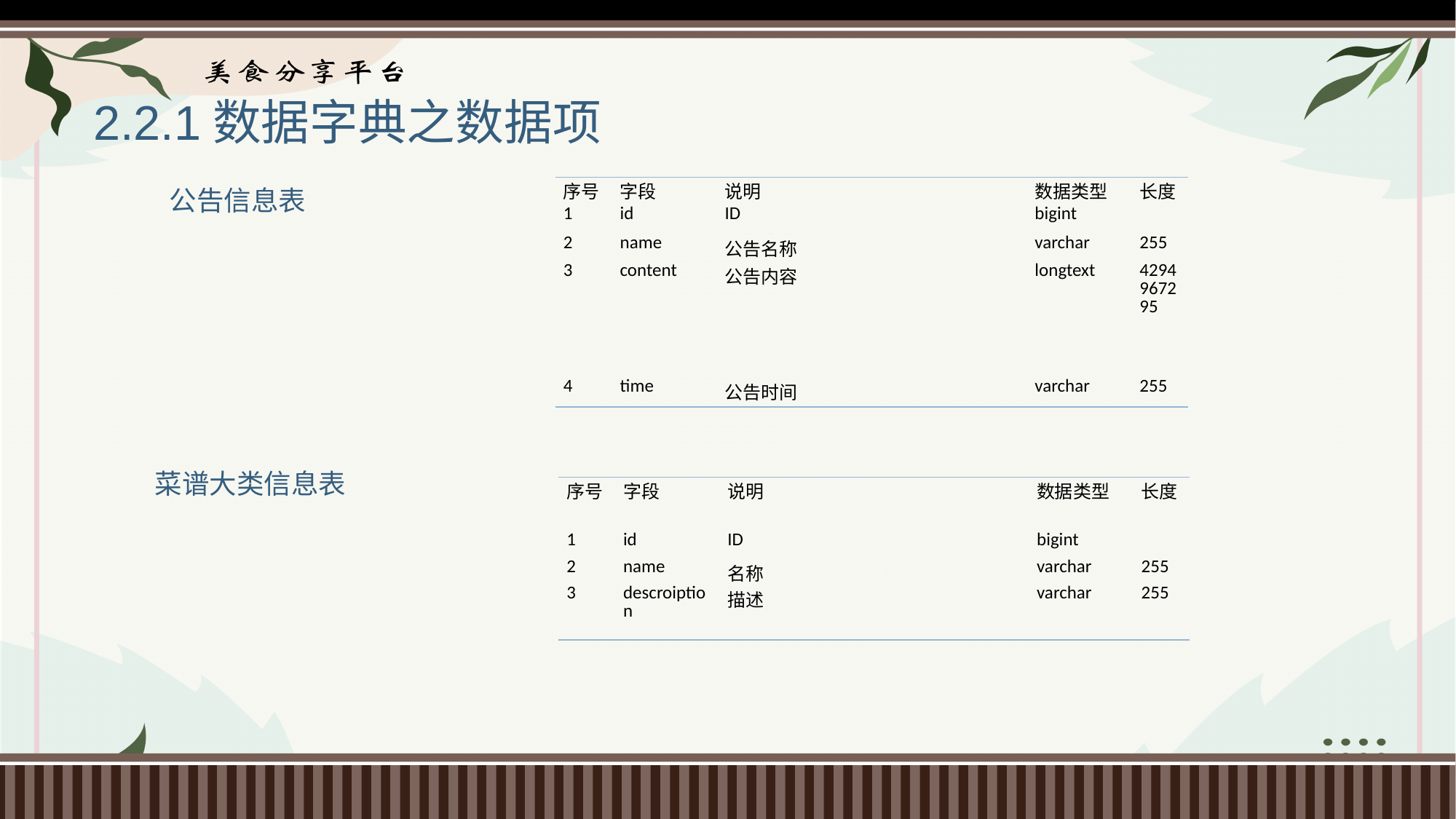

# 2.2.1数据字典之数据项
公告信息表

| 序号 | 字段 | 说明 | 数据类型 | 长度 |
| --- | --- | --- | --- | --- |
| 1 | id | ID | bigint |  |
| 2 | name | 公告名称 | varchar | 255 |
| 3 | content | 公告内容 | longtext | 4294967295 |
| 4 | time | 公告时间 | varchar | 255 |

菜谱大类信息表

| 序号 | 字段 | 说明 | 数据类型 | 长度 |
| --- | --- | --- | --- | --- |
| 1 | id | ID | bigint |  |
| 2 | name | 名称 | varchar | 255 |
| 3 | descroiption | 描述 | varchar | 255 |